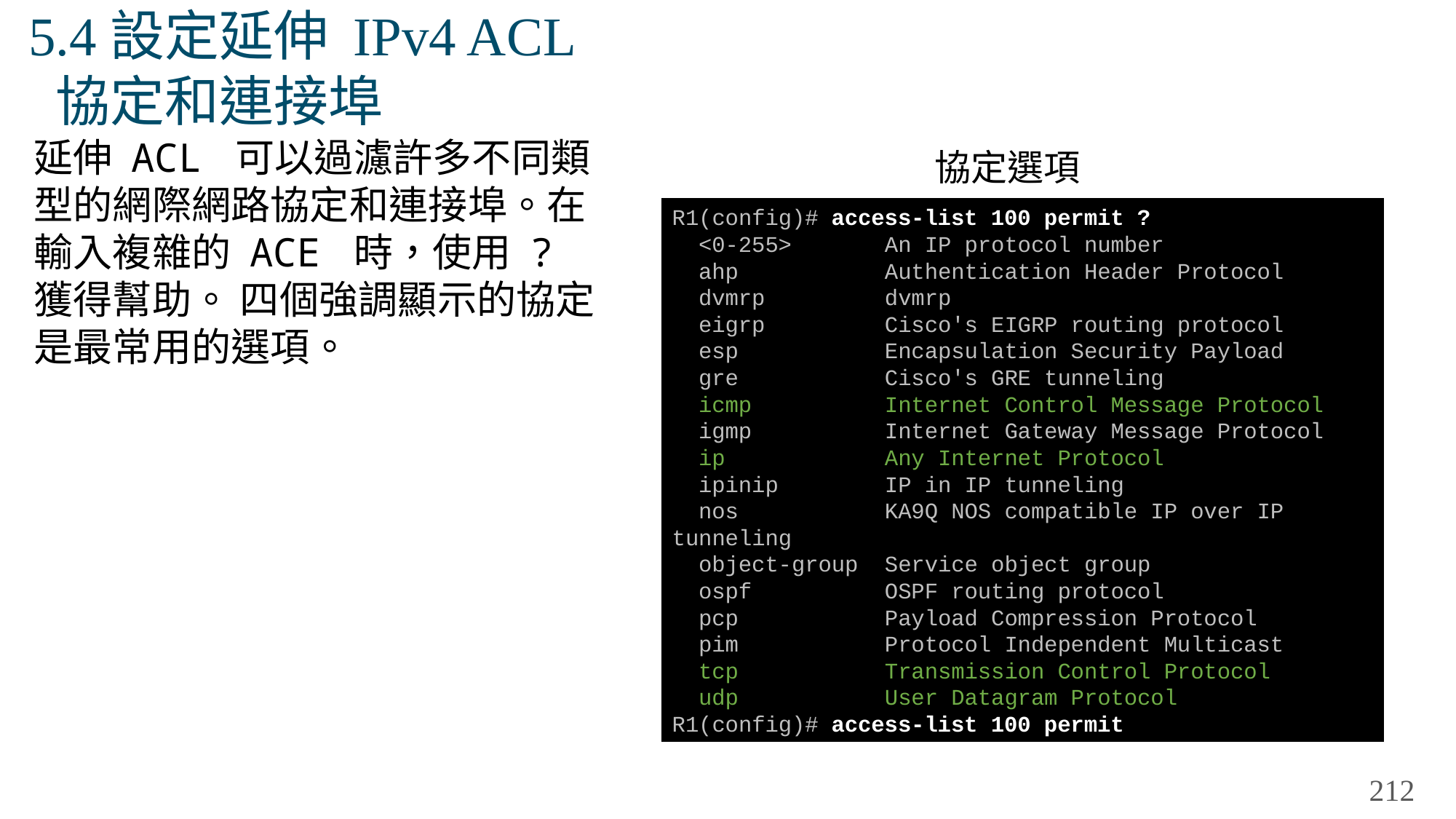

# 5.4設定延伸 IPv4 ACL 協定和連接埠
延伸 ACL 可以過濾許多不同類型的網際網路協定和連接埠。在輸入複雜的 ACE 時，使用 ? 獲得幫助。 四個強調顯示的協定是最常用的選項。
協定選項
R1(config)# access-list 100 permit ?
  <0-255>       An IP protocol number
  ahp           Authentication Header Protocol
  dvmrp         dvmrp
  eigrp         Cisco's EIGRP routing protocol
  esp           Encapsulation Security Payload
  gre           Cisco's GRE tunneling
  icmp          Internet Control Message Protocol
  igmp          Internet Gateway Message Protocol
  ip            Any Internet Protocol
  ipinip        IP in IP tunneling
  nos           KA9Q NOS compatible IP over IP tunneling
  object-group  Service object group
  ospf          OSPF routing protocol
  pcp           Payload Compression Protocol
  pim           Protocol Independent Multicast
  tcp           Transmission Control Protocol
  udp           User Datagram Protocol
R1(config)# access-list 100 permit
212